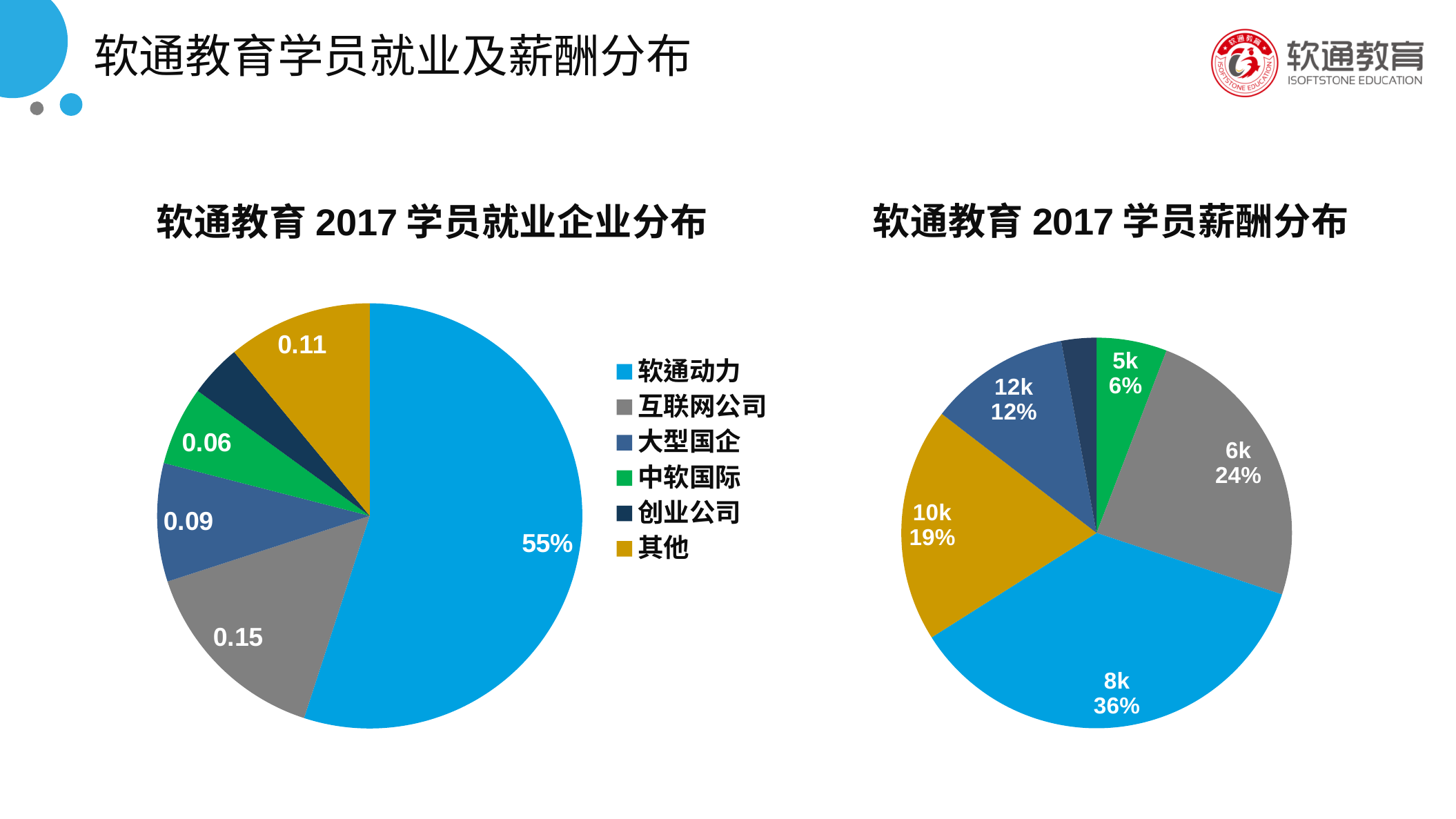

软通教育学员就业及薪酬分布

### Chart: 软通教育2017学员就业企业分布

| Category | 就业 |
|---|---|
| 软通动力 | 0.55 |
| 互联网公司 | 0.15 |
| 大型国企 | 0.09 |
| 中软国际 | 0.06 |
| 创业公司 | 0.04 |
| 其他 | 0.11 |

### Chart: 软通教育2017学员薪酬分布

| Category | 软通教育2017学员薪酬分布 | 软通教育2017学员薪酬分布 薪酬 | 软通教育2017学员薪酬分布 人数 |
|---|---|---|---|
| 5k | 6.0 | 0.0 | None |
| 6k | 25.0 | 0.0 | 0.4 |
| 8k | 37.0 | 0.0 | 0.35 |
| 10k | 20.0 | 0.0 | 0.18 |
| 12k | 12.0 | 0.0 | 0.04 |
| 15k | 3.0 | 0.0 | 0.01 |